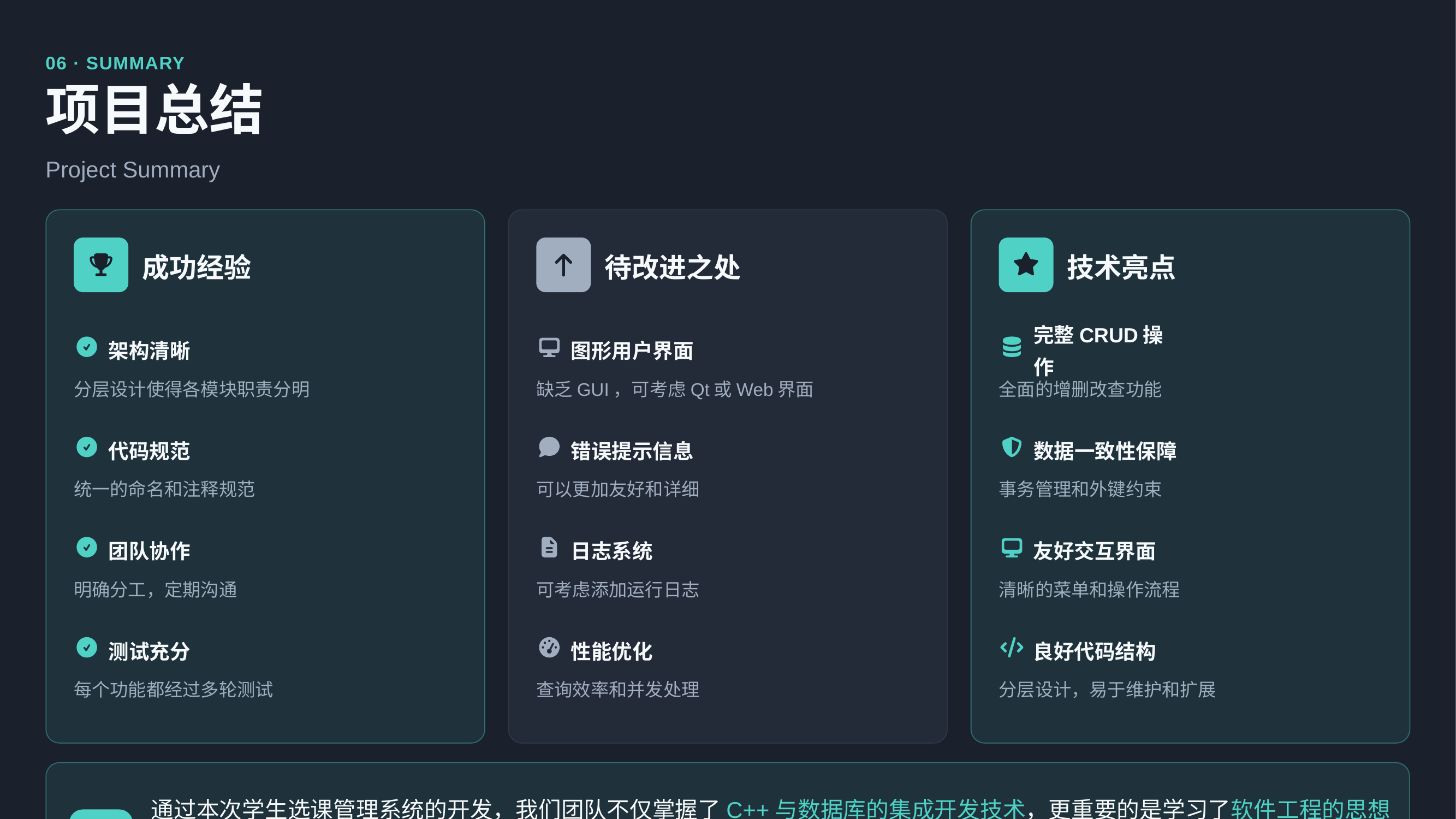

06 · SUMMARY
项目总结
Project Summary

成功经验
待改进之处
技术亮点

架构清晰
图形用户界面
完整CRUD操作

分层设计使得各模块职责分明
缺乏GUI，可考虑Qt或Web界面
全面的增删改查功能
代码规范
错误提示信息
数据一致性保障

统一的命名和注释规范
可以更加友好和详细
事务管理和外键约束
团队协作
日志系统
友好交互界面

明确分工，定期沟通
可考虑添加运行日志
清晰的菜单和操作流程
测试充分
性能优化
良好代码结构

每个功能都经过多轮测试
查询效率和并发处理
分层设计，易于维护和扩展

通过本次学生选课管理系统的开发，我们团队不仅掌握了C++与数据库的集成开发技术，更重要的是学习了软件工程的思想和方法。从需求分析、架构设计到编码实现，我们体验了完整的软件开发流程，这对我们未来的学习和职业发展都具有重要意义。